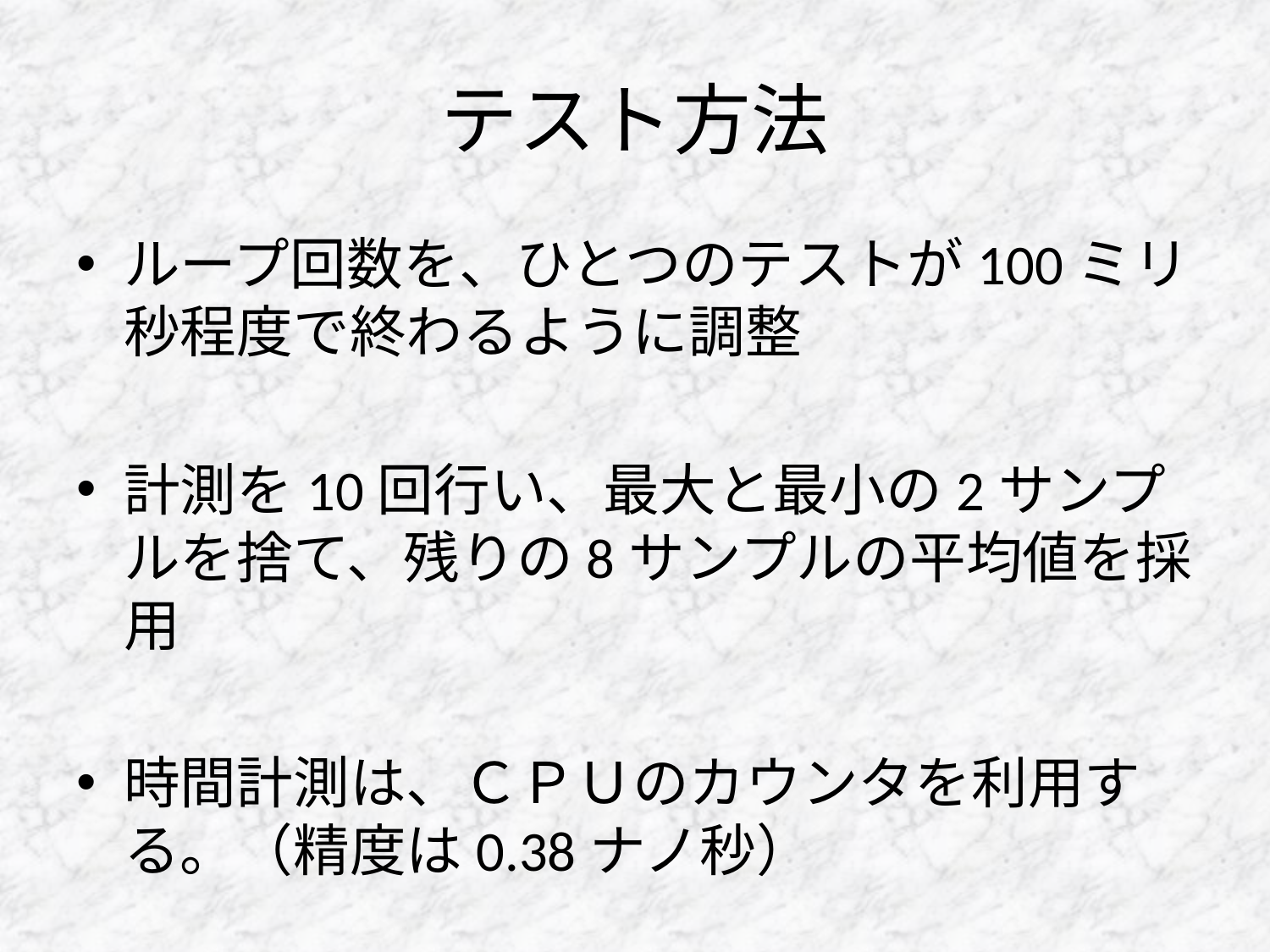

# テスト方法
ループ回数を、ひとつのテストが100ミリ秒程度で終わるように調整

計測を10回行い、最大と最小の2サンプルを捨て、残りの8サンプルの平均値を採用

時間計測は、ＣＰＵのカウンタを利用する。（精度は0.38ナノ秒）